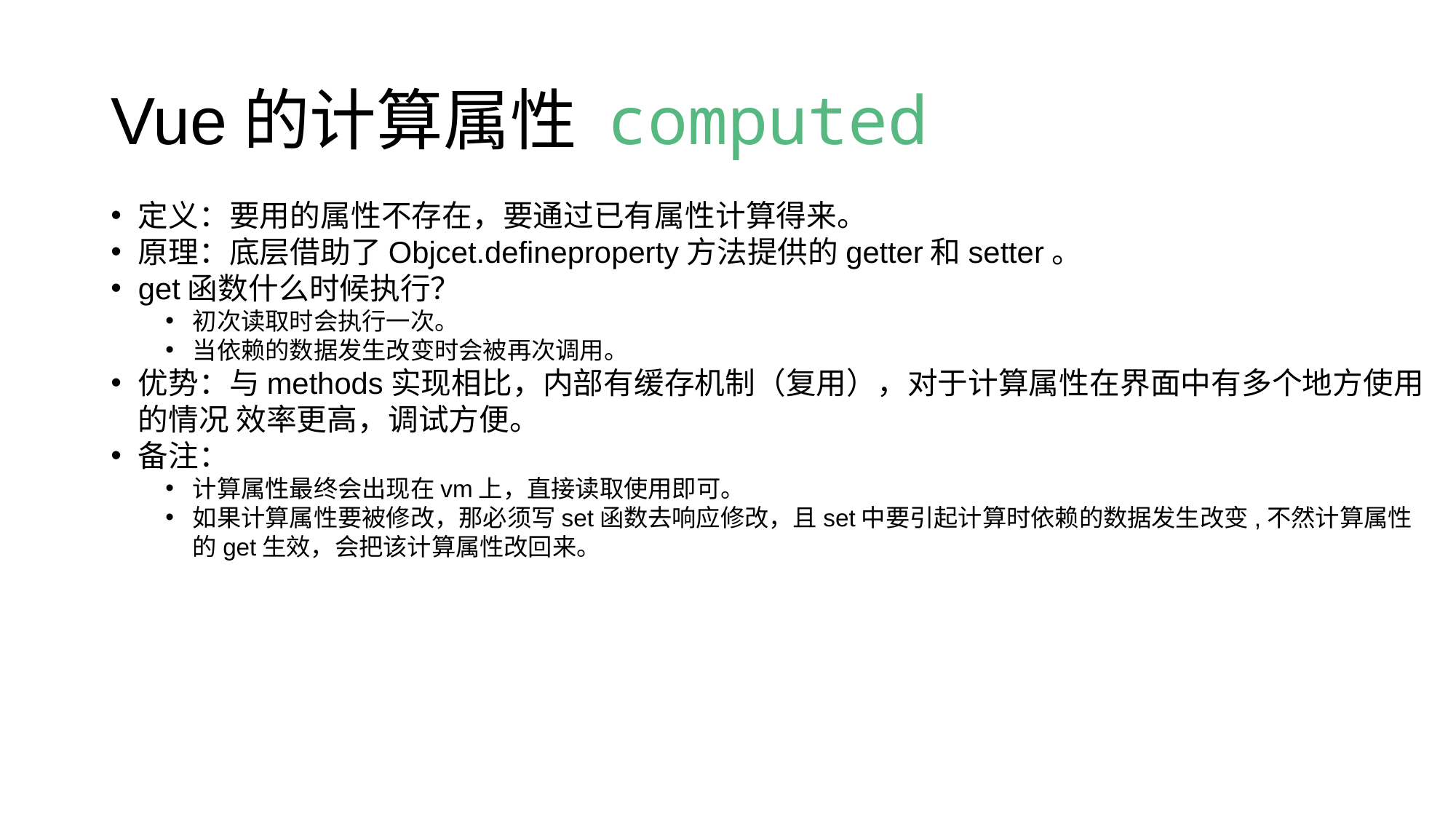

# Vue的计算属性 computed
定义：要用的属性不存在，要通过已有属性计算得来。
原理：底层借助了Objcet.defineproperty方法提供的getter和setter。
get函数什么时候执行？
初次读取时会执行一次。
当依赖的数据发生改变时会被再次调用。
优势：与methods实现相比，内部有缓存机制（复用），对于计算属性在界面中有多个地方使用的情况 效率更高，调试方便。
备注：
计算属性最终会出现在vm上，直接读取使用即可。
如果计算属性要被修改，那必须写set函数去响应修改，且set中要引起计算时依赖的数据发生改变,不然计算属性的get生效，会把该计算属性改回来。